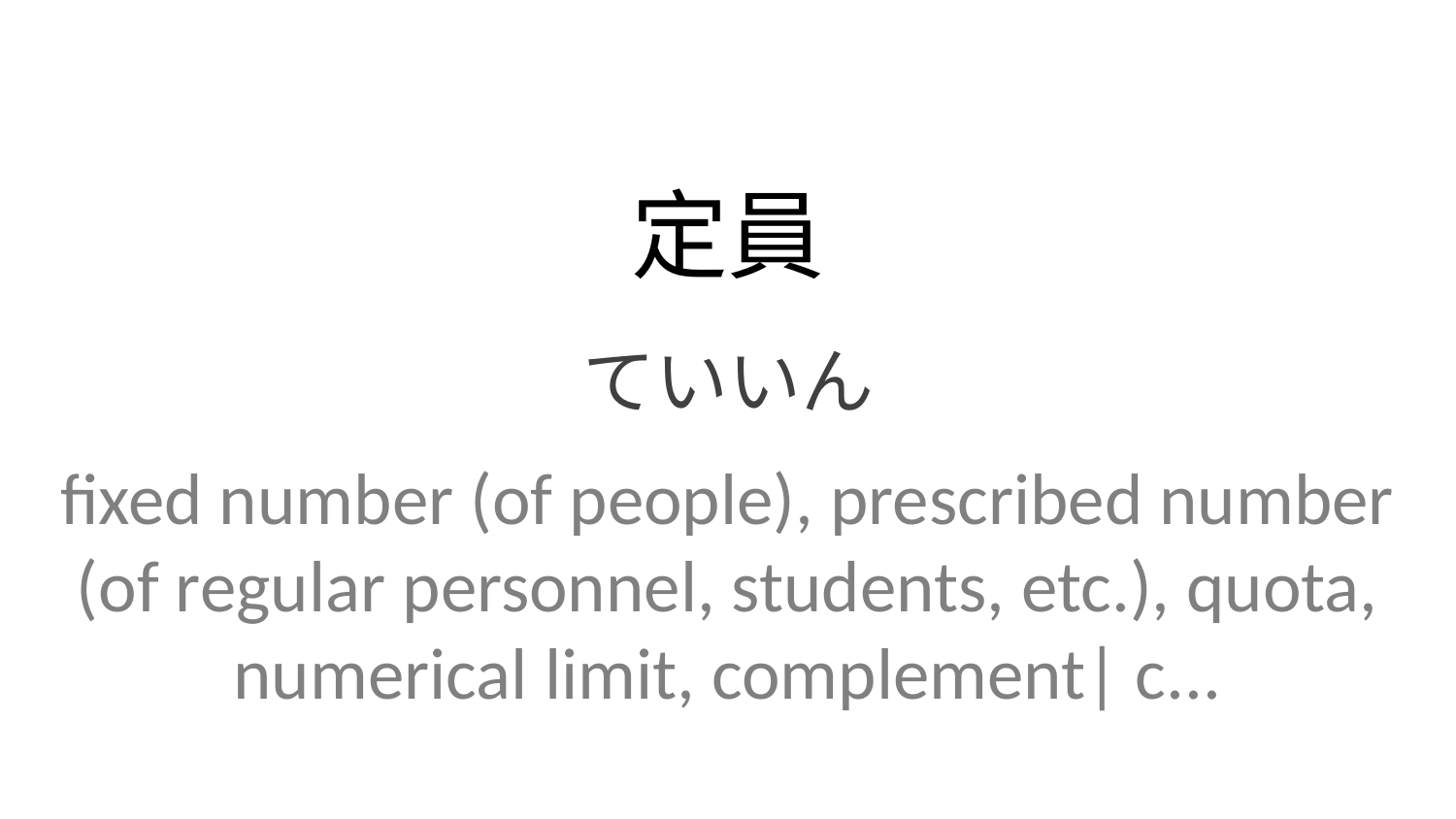

定員

ていいん
fixed number (of people), prescribed number (of regular personnel, students, etc.), quota, numerical limit, complement| c...